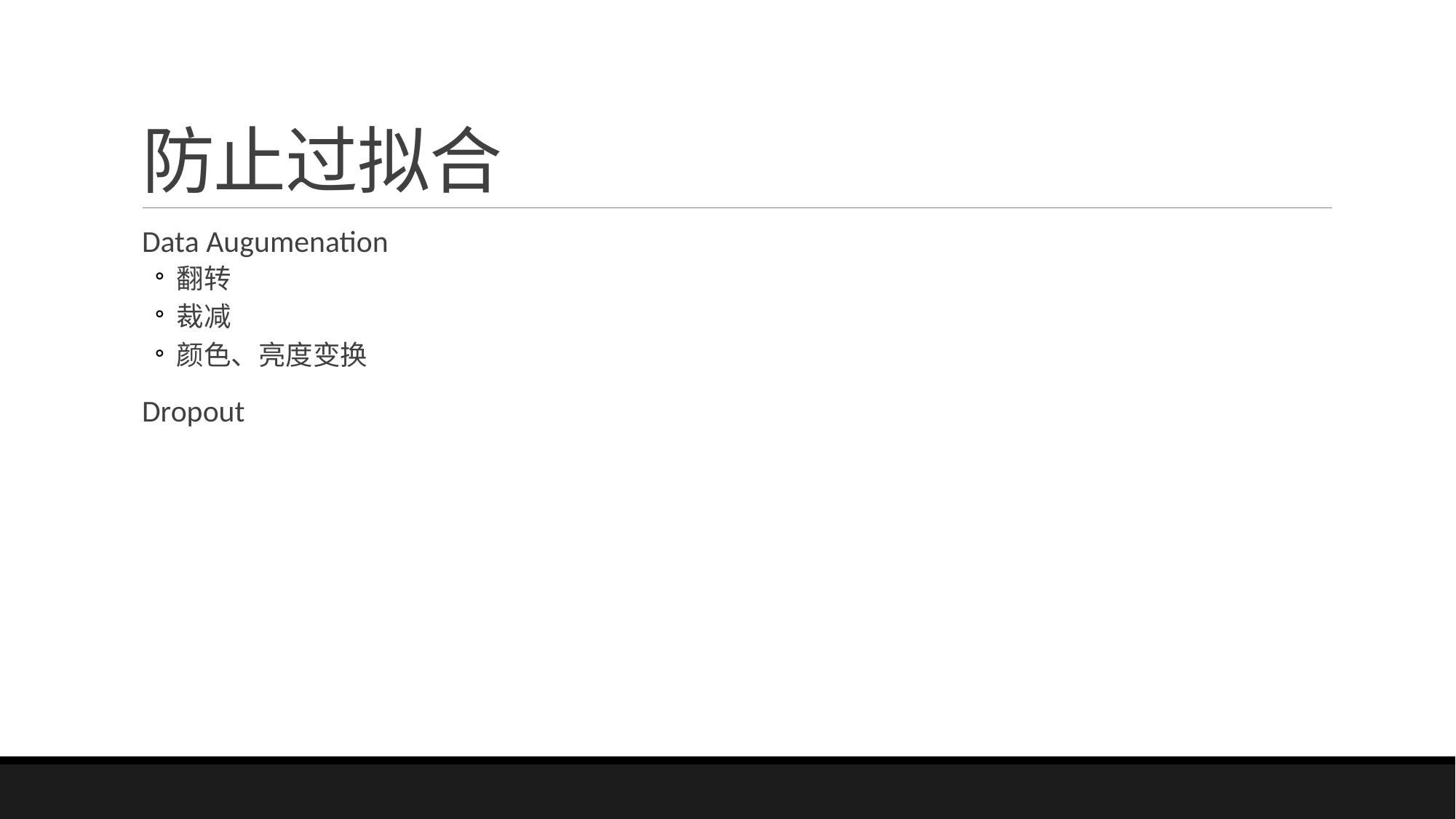

# 防止过拟合
Data Augumenation
翻转
裁减
颜色、亮度变换
Dropout